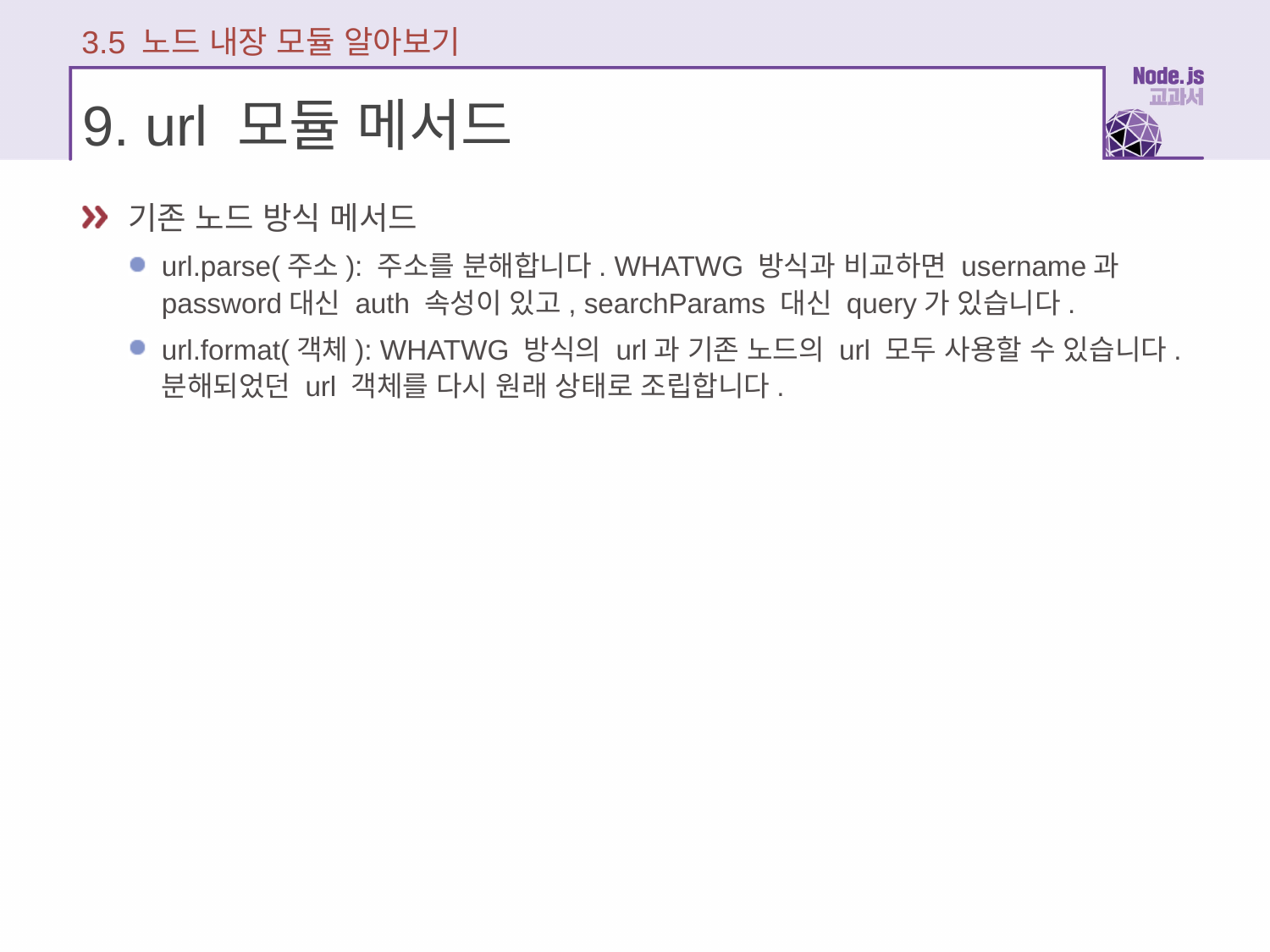

3.5 노드 내장 모듈 알아보기
# 9. url 모듈 메서드
 기존 노드 방식 메서드
url.parse(주소): 주소를 분해합니다. WHATWG 방식과 비교하면 username과 password대신 auth 속성이 있고, searchParams 대신 query가 있습니다.
url.format(객체): WHATWG 방식의 url과 기존 노드의 url 모두 사용할 수 있습니다. 분해되었던 url 객체를 다시 원래 상태로 조립합니다.